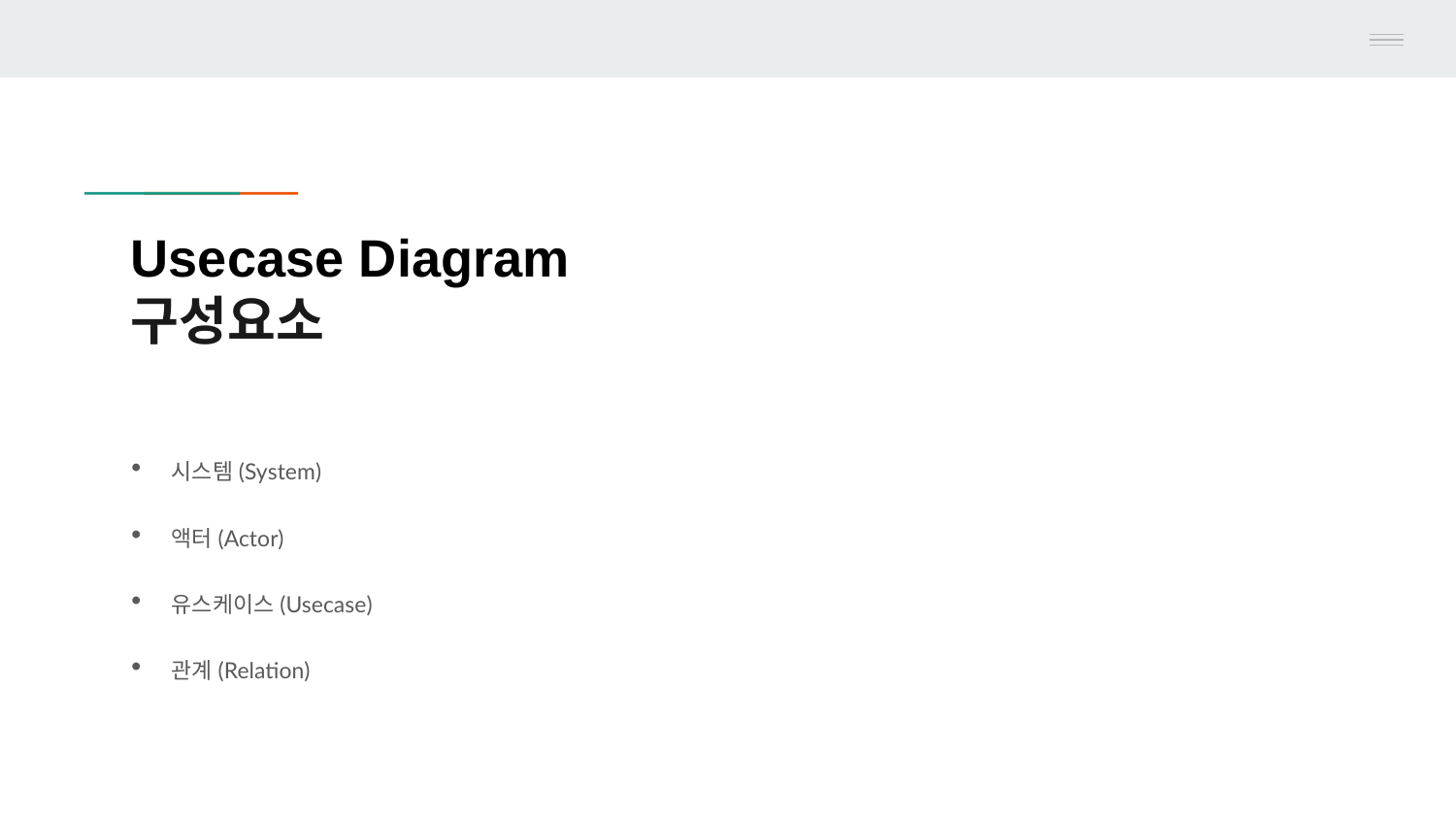

# Usecase Diagram
구성요소
·  시스템(System)
·  액터(Actor)
·  유스케이스(Usecase)
·  관계(Relation)